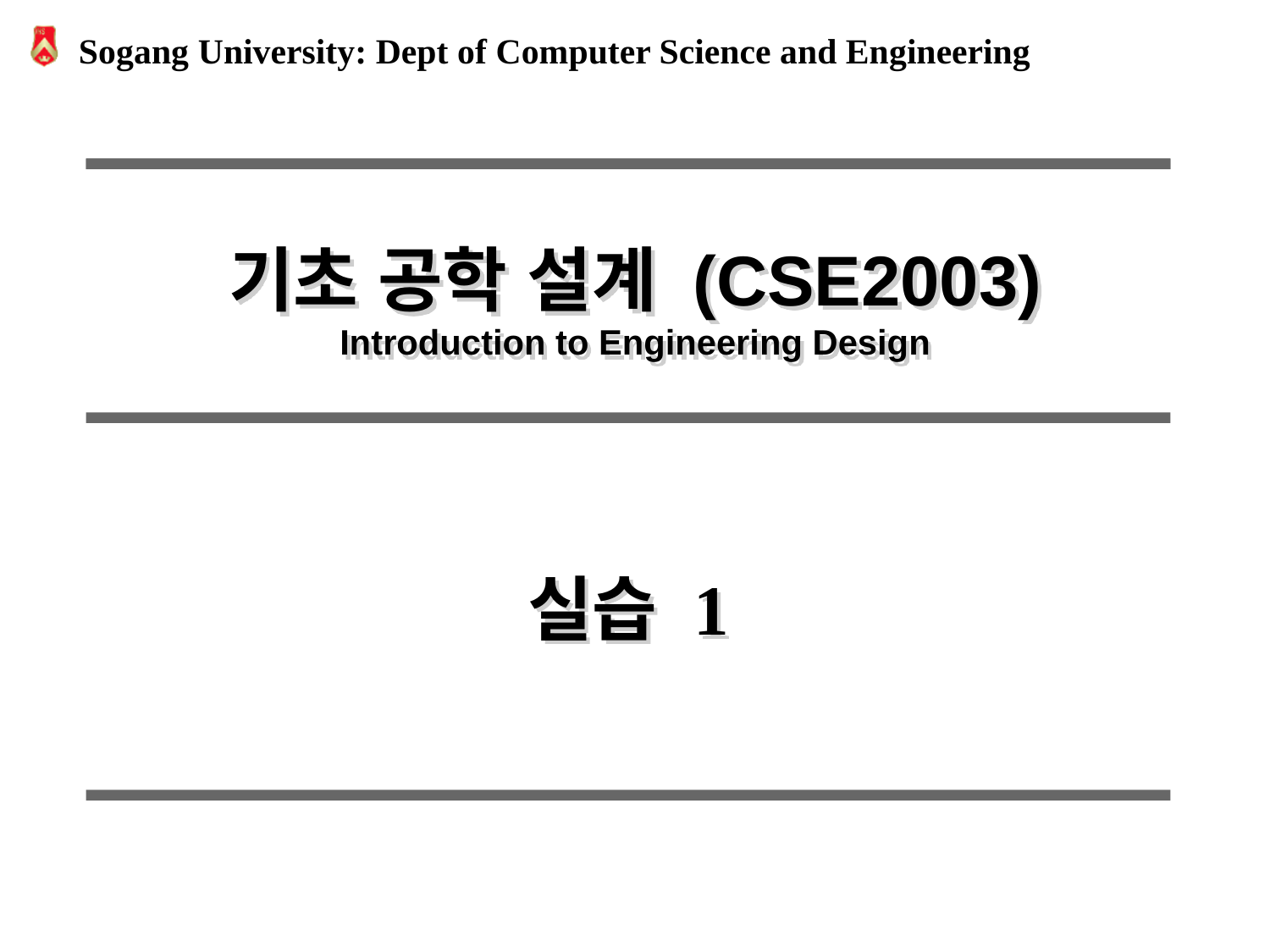

기초 공학 설계 (CSE2003)
Introduction to Engineering Design
실습 1